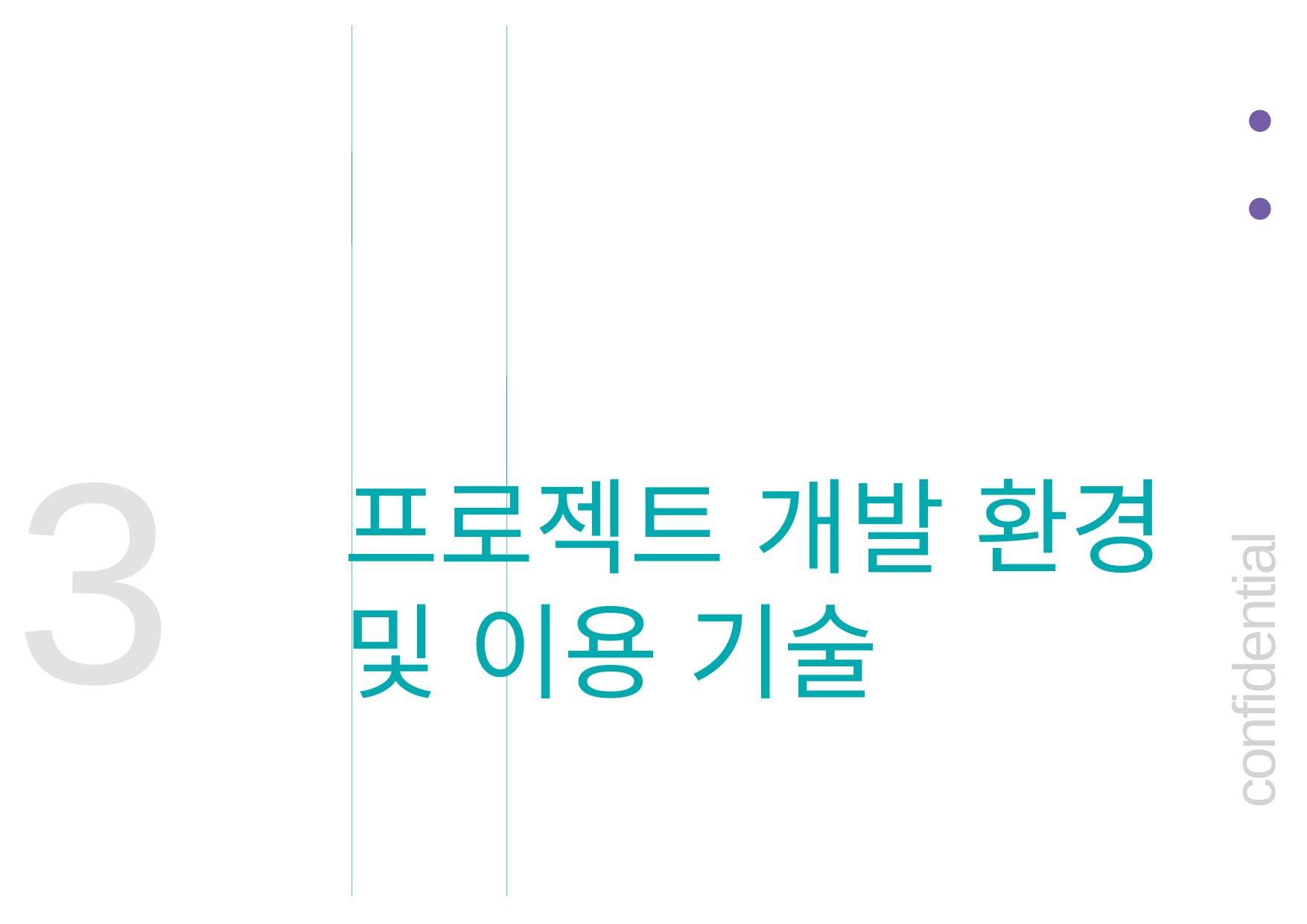

3
프로젝트 개발 환경 및 이용 기술
confidential